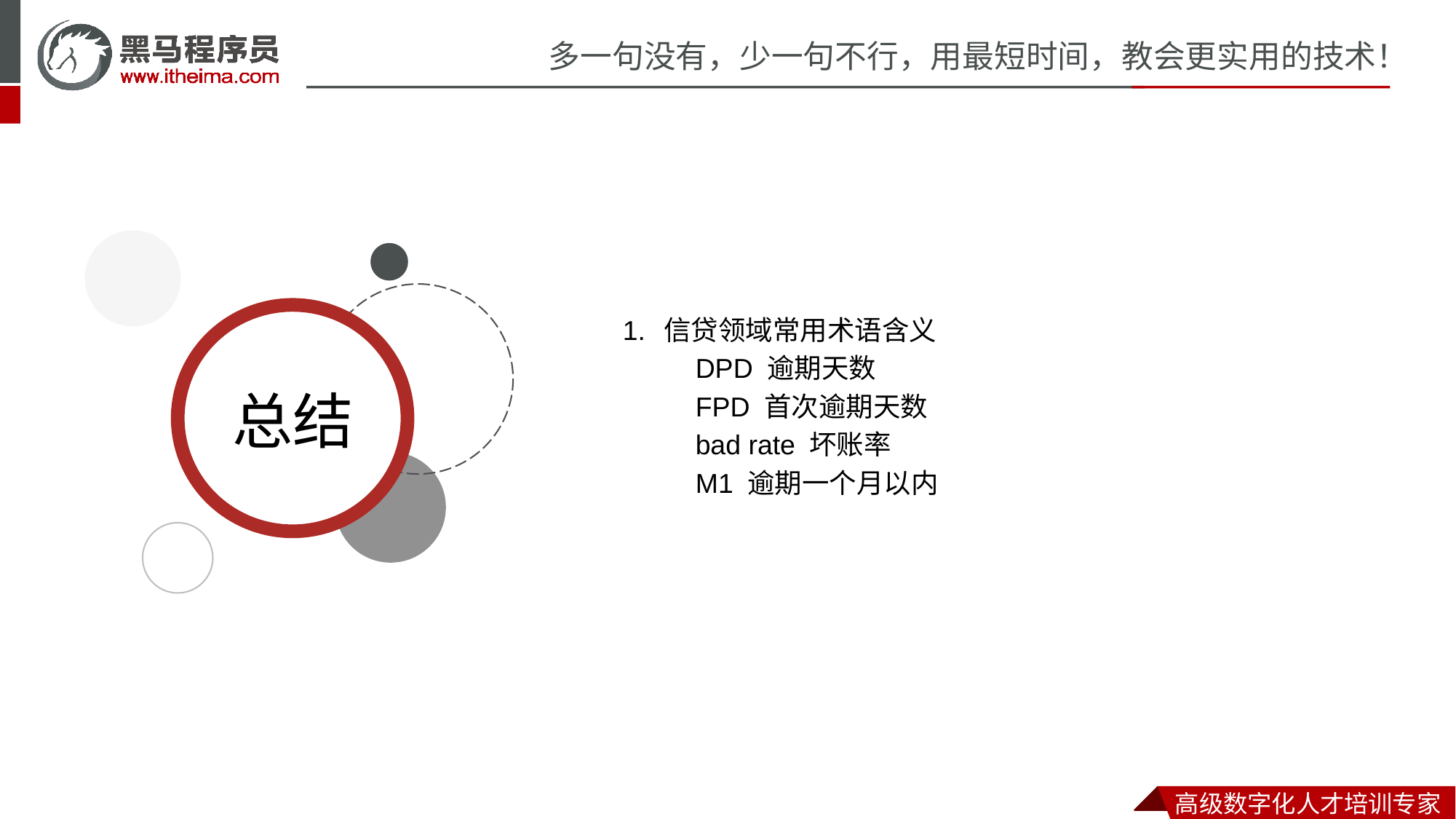

信贷领域常用术语含义
DPD 逾期天数
FPD 首次逾期天数
bad rate 坏账率
M1 逾期一个月以内